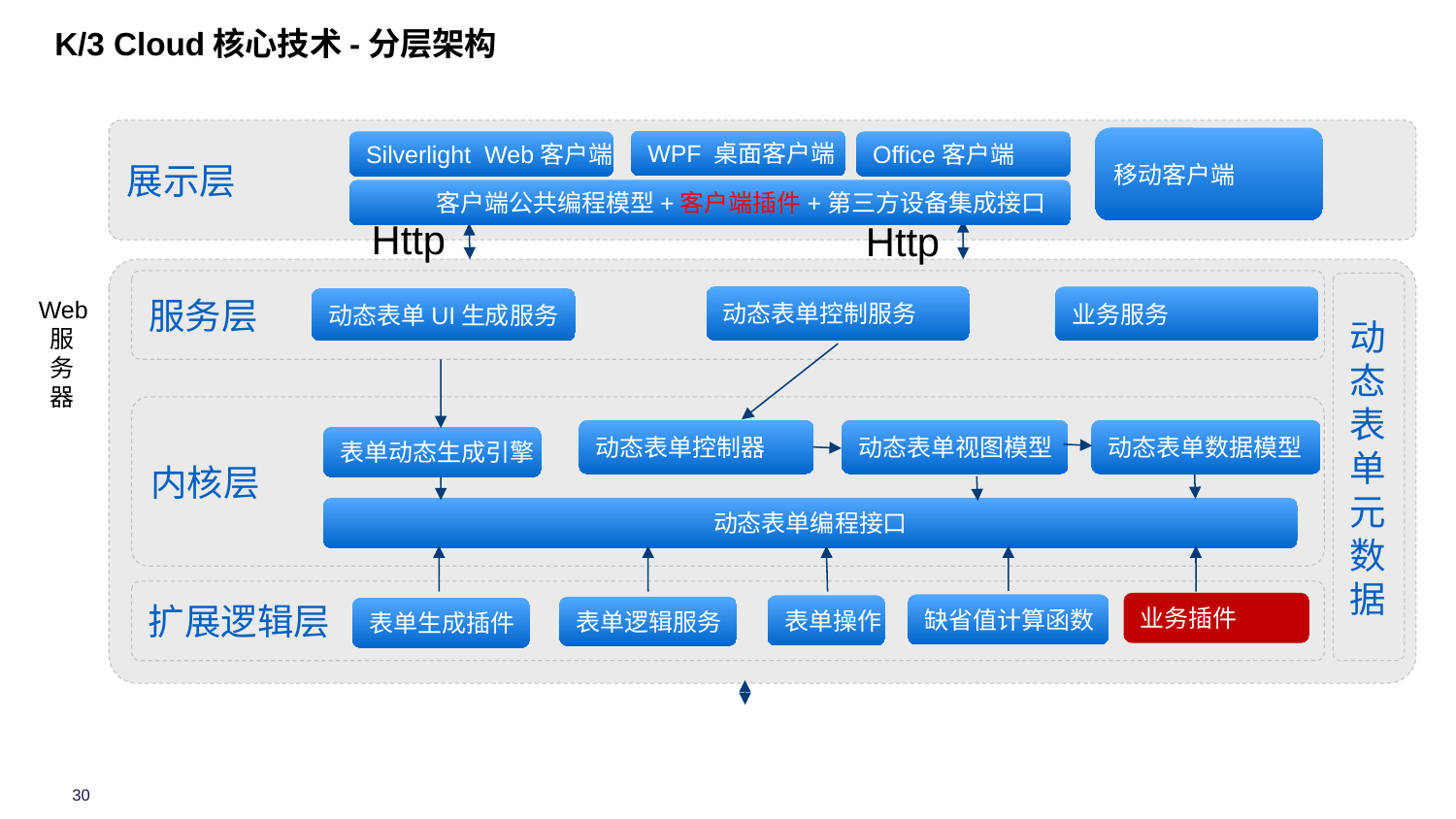

# K/3 Cloud核心技术-分层架构
展示层
移动客户端
WPF 桌面客户端
Silverlight  Web客户端
Office客户端
            客户端公共编程模型+客户端插件+第三方设备集成接口
Http
Http

服务层
动
态
表
单
元
数
据
动态表单控制服务
业务服务
Web
 服
 务
 器
动态表单UI生成服务

内核层
动态表单控制器
动态表单视图模型
动态表单数据模型
表单动态生成引擎

动态表单编程接口

扩展逻辑层
业务插件
缺省值计算函数
表单操作
表单逻辑服务
表单生成插件